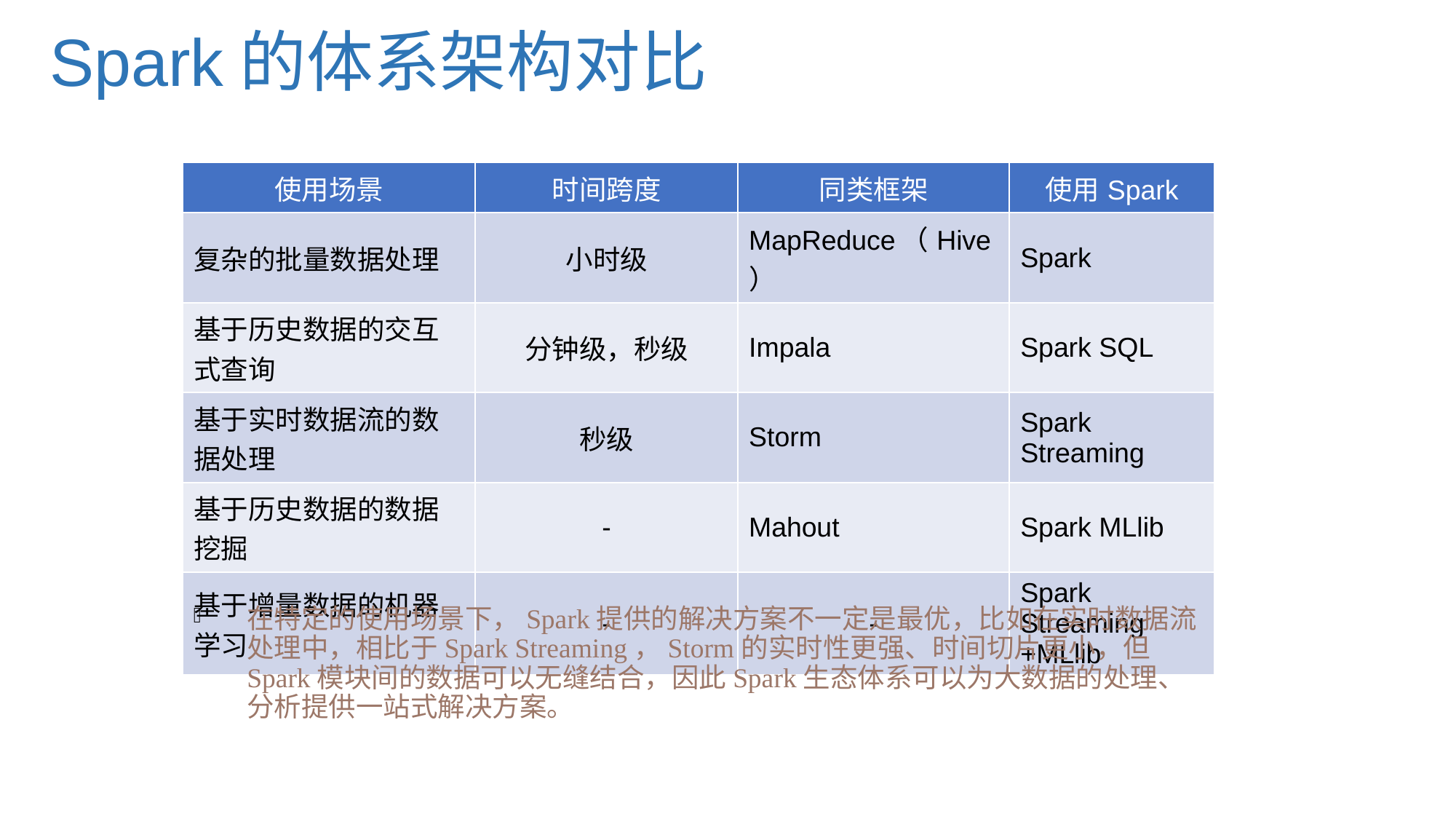

# Spark的体系架构对比
| 使用场景 | 时间跨度 | 同类框架 | 使用Spark |
| --- | --- | --- | --- |
| 复杂的批量数据处理 | 小时级 | MapReduce（Hive） | Spark |
| 基于历史数据的交互式查询 | 分钟级，秒级 | Impala | Spark SQL |
| 基于实时数据流的数据处理 | 秒级 | Storm | Spark Streaming |
| 基于历史数据的数据挖掘 | - | Mahout | Spark MLlib |
| 基于增量数据的机器学习 | - | - | Spark Streaming +MLlib |
在特定的使用场景下，Spark提供的解决方案不一定是最优，比如在实时数据流处理中，相比于Spark Streaming，Storm的实时性更强、时间切片更小，但Spark模块间的数据可以无缝结合，因此Spark生态体系可以为大数据的处理、分析提供一站式解决方案。